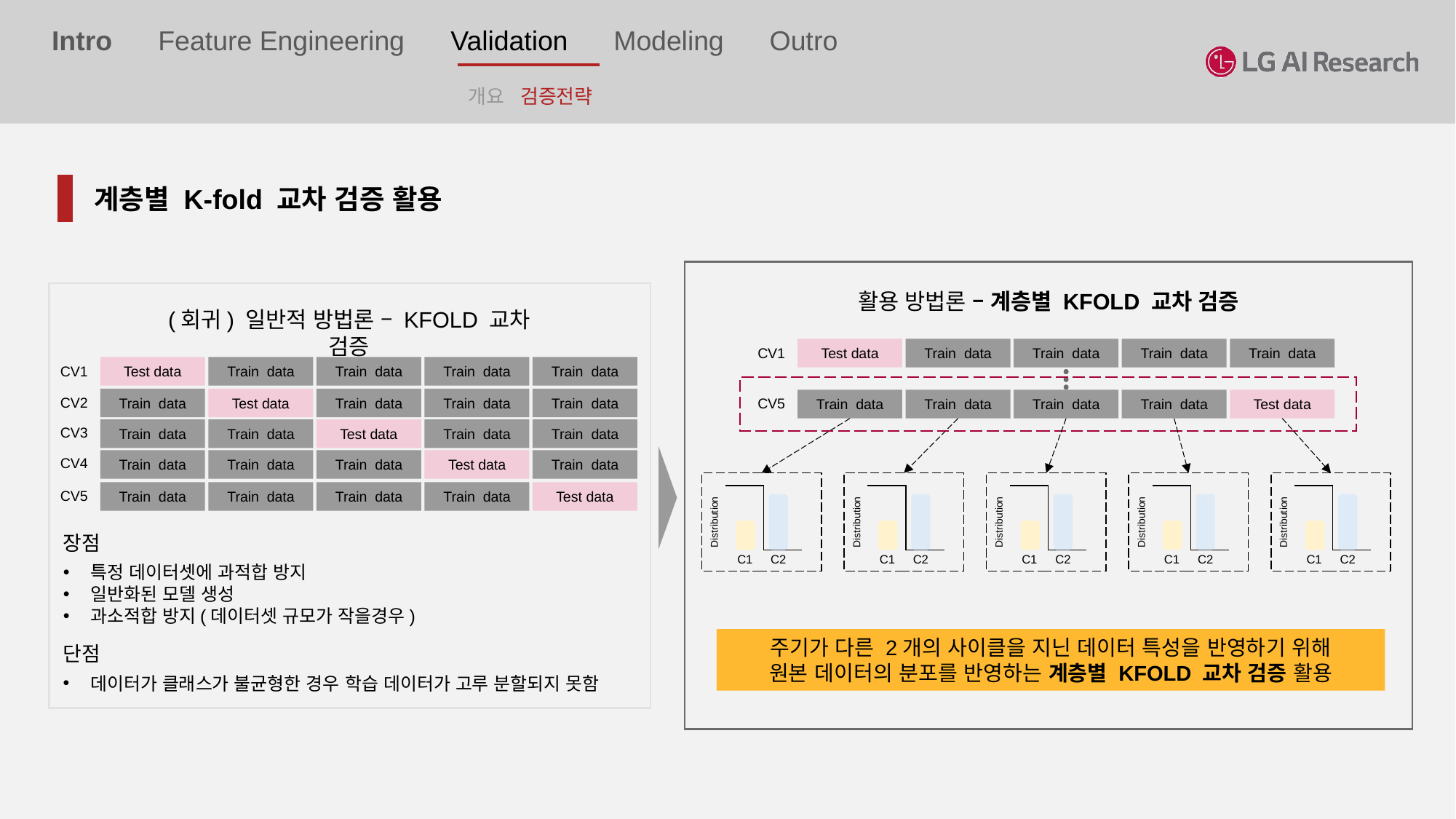

Intro      Feature Engineering      Validation      Modeling      Outro
개요   검증전략

계층별 K-fold 교차 검증 활용

활용 방법론 – 계층별 KFOLD 교차 검증

(회귀) 일반적 방법론 – KFOLD 교차 검증
CV1
Test data
Train  data
Train  data
Train  data
Train  data

CV5
Train  data
Train  data
Train  data
Train  data
Test data
CV1
Test data
Train  data
Train  data
Train  data
Train  data
CV2
Train  data
Test data
Train  data
Train  data
Train  data
CV3
Train  data
Train  data
Test data
Train  data
Train  data
CV4
Train  data
Train  data
Train  data
Test data
Train  data
CV5
Train  data
Train  data
Train  data
Train  data
Test data

Distribution

C1
C2

Distribution

C1
C2

Distribution

C1
C2

Distribution

C1
C2

Distribution

C1
C2

장점
특정 데이터셋에 과적합 방지
일반화된 모델 생성
과소적합 방지(데이터셋 규모가 작을경우)
단점
데이터가 클래스가 불균형한 경우 학습 데이터가 고루 분할되지 못함
주기가 다른 2개의 사이클을 지닌 데이터 특성을 반영하기 위해
원본 데이터의 분포를 반영하는 계층별 KFOLD 교차 검증 활용